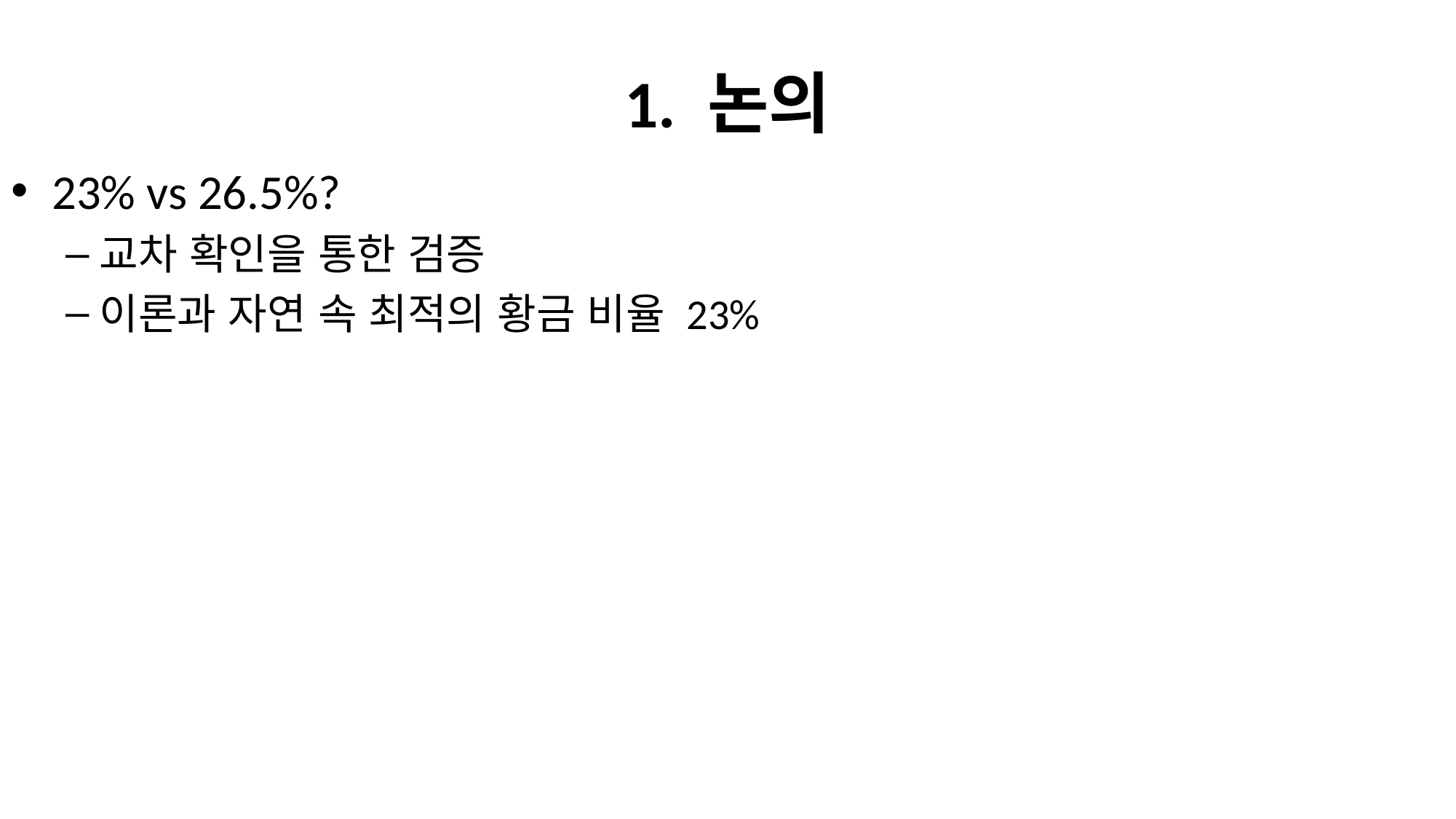

# 1. 논의
23% vs 26.5%?
교차 확인을 통한 검증
이론과 자연 속 최적의 황금 비율 23%